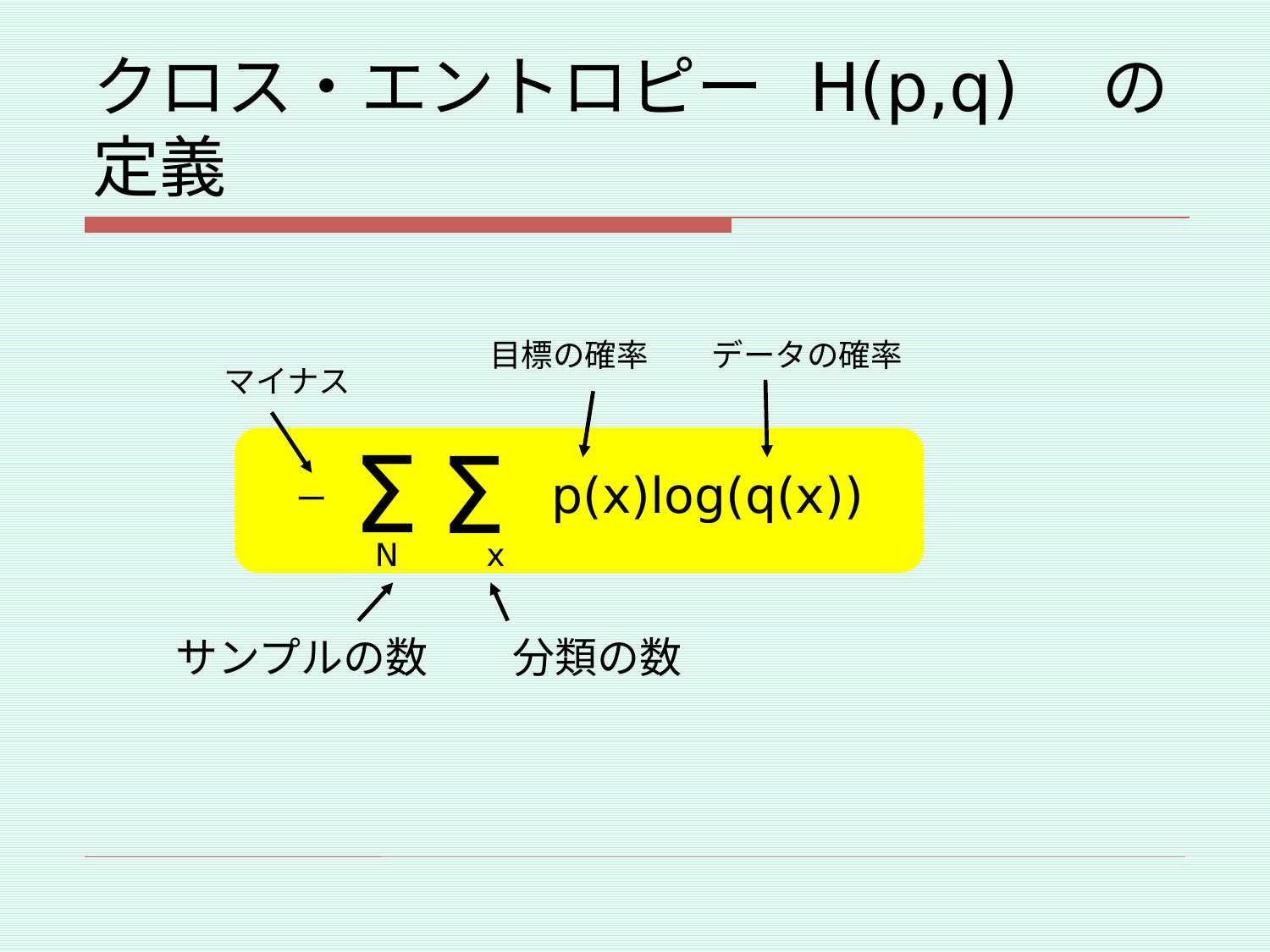

# クロス・エントロピー  H(p,q)　の定義
目標の確率　　データの確率
マイナス
Σ
Σ

p(x)log(q(x))
ー
N    　x
サンプルの数　　分類の数